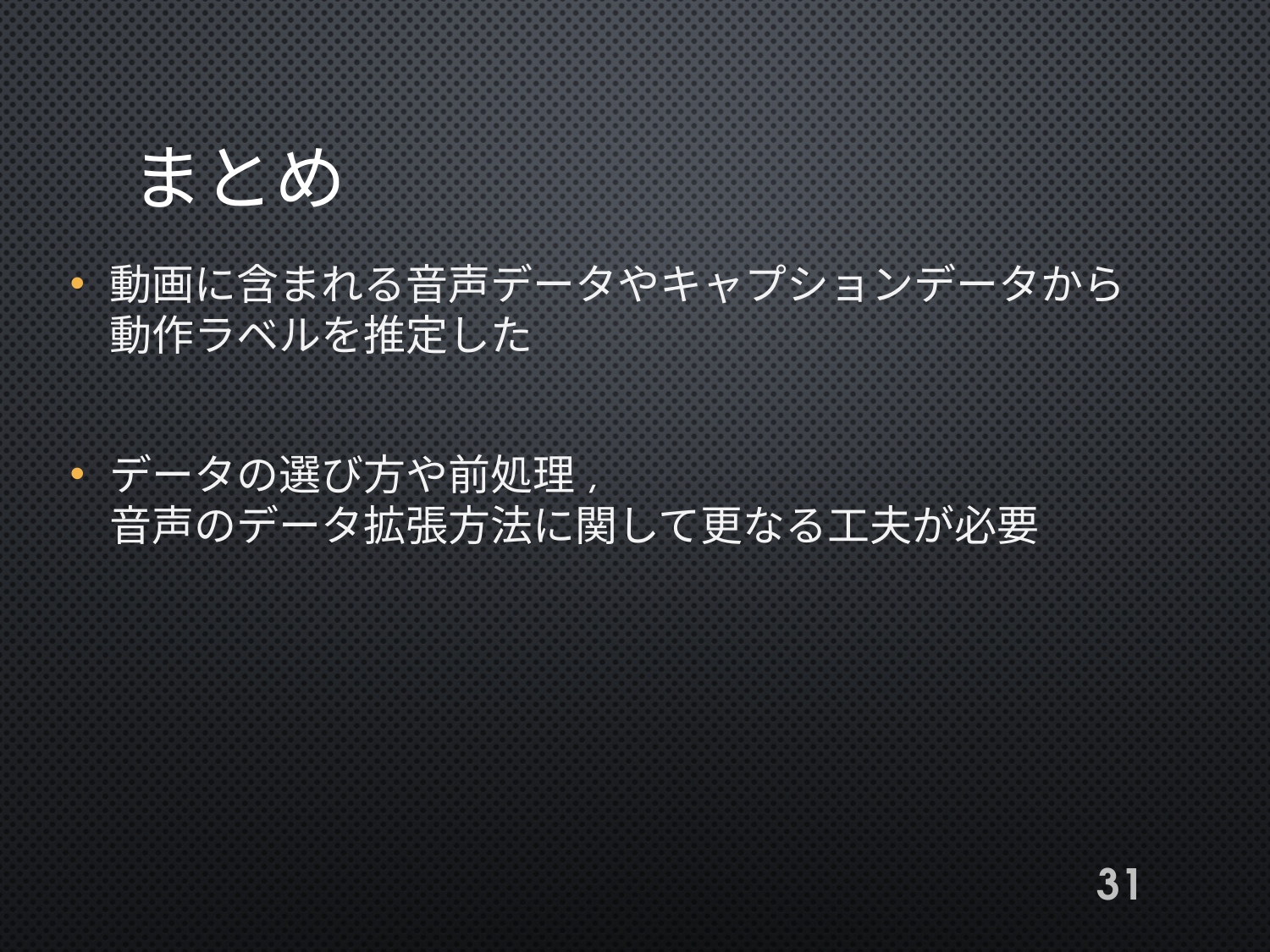

# まとめ
動画に含まれる音声データやキャプションデータから
動作ラベルを推定した

データの選び方や前処理,
音声のデータ拡張方法に関して更なる工夫が必要
31